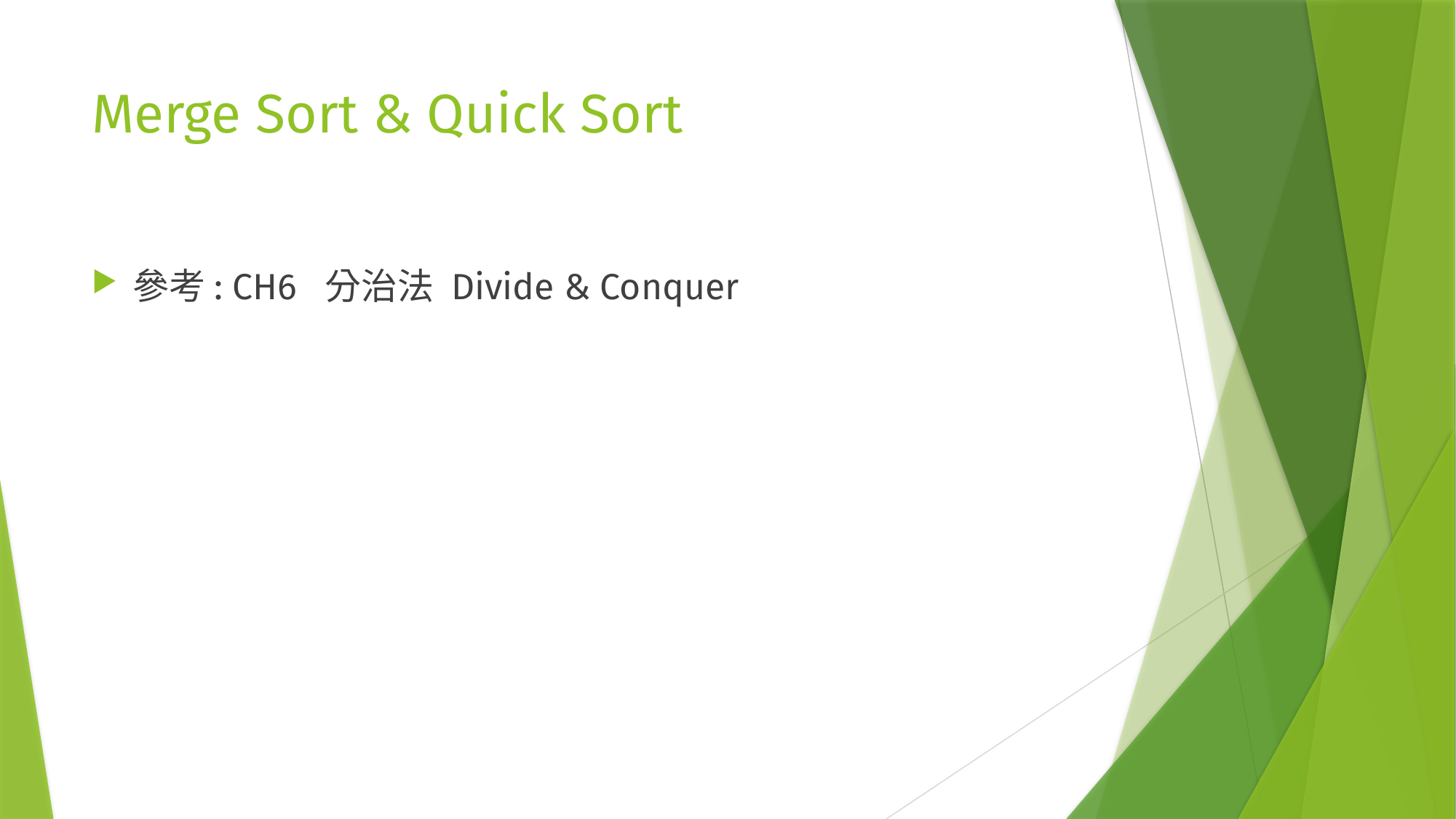

# Merge Sort & Quick Sort
參考: CH6  分治法 Divide & Conquer